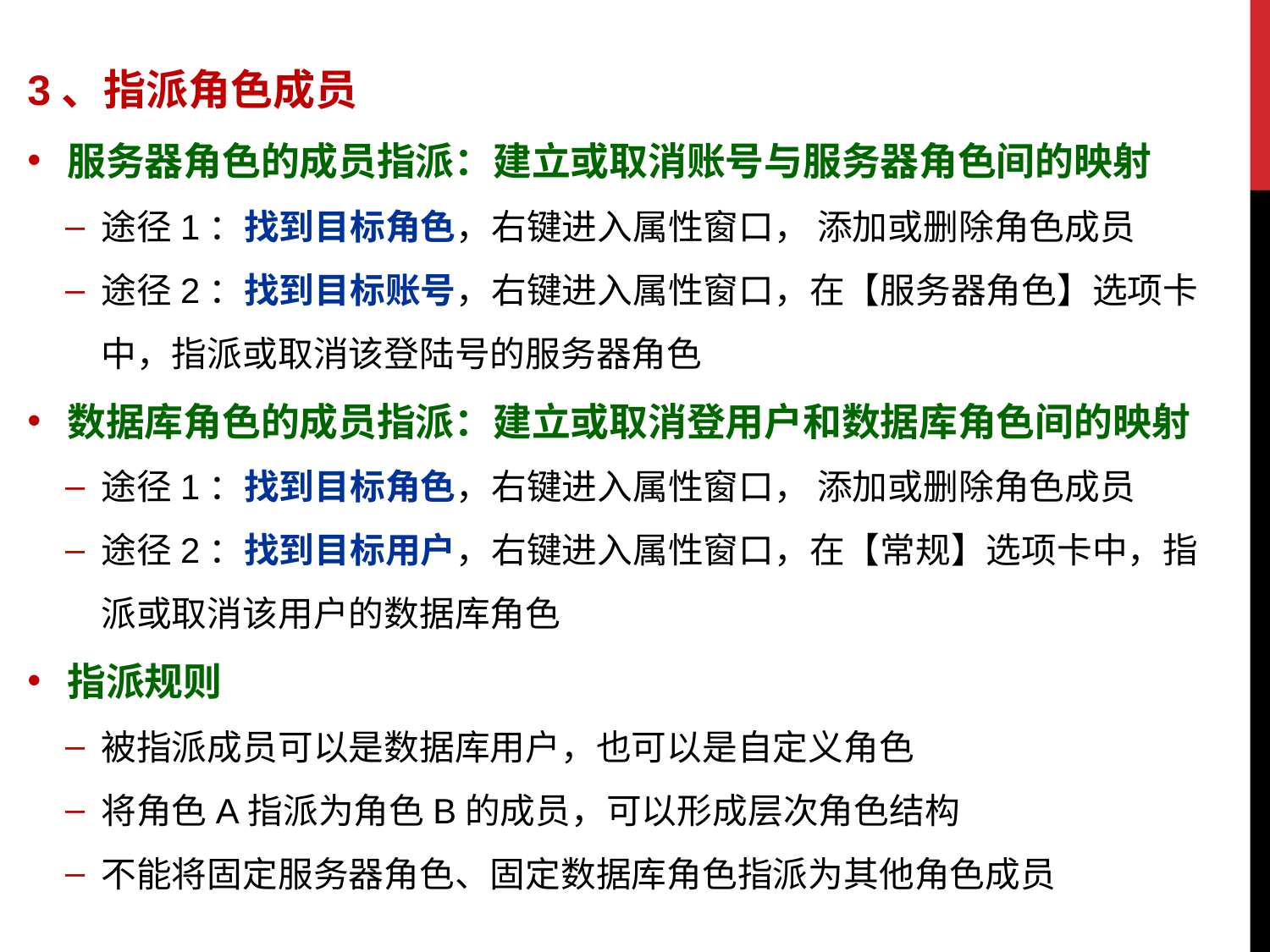

3、指派角色成员
服务器角色的成员指派：建立或取消账号与服务器角色间的映射
途径1：找到目标角色，右键进入属性窗口， 添加或删除角色成员
途径2：找到目标账号，右键进入属性窗口，在【服务器角色】选项卡中，指派或取消该登陆号的服务器角色
数据库角色的成员指派：建立或取消登用户和数据库角色间的映射
途径1：找到目标角色，右键进入属性窗口， 添加或删除角色成员
途径2：找到目标用户，右键进入属性窗口，在【常规】选项卡中，指派或取消该用户的数据库角色
指派规则
被指派成员可以是数据库用户，也可以是自定义角色
将角色A指派为角色B的成员，可以形成层次角色结构
不能将固定服务器角色、固定数据库角色指派为其他角色成员